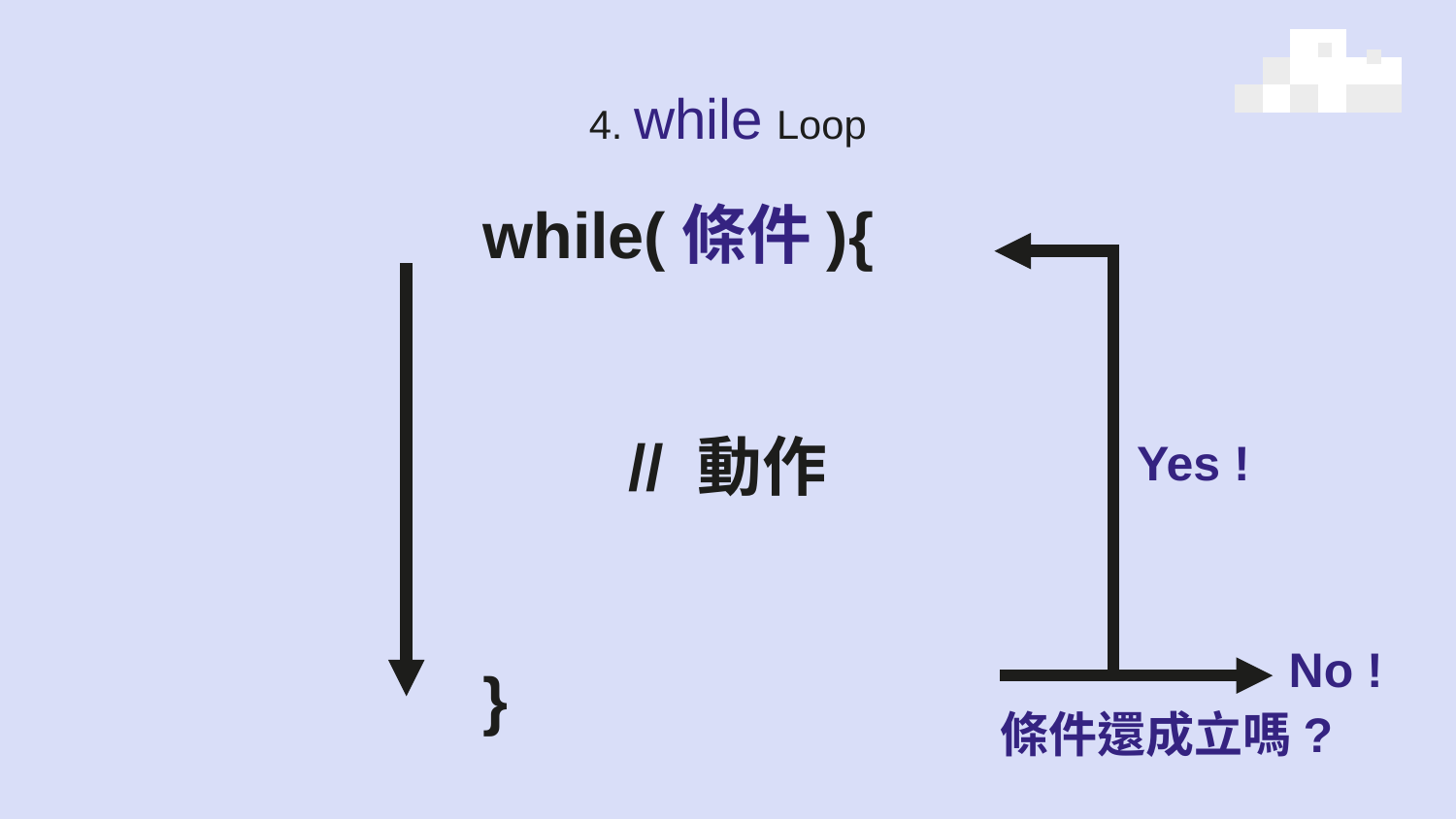

# 4. while Loop
while(條件){

	// 動作

}
Yes !
No !
條件還成立嗎?